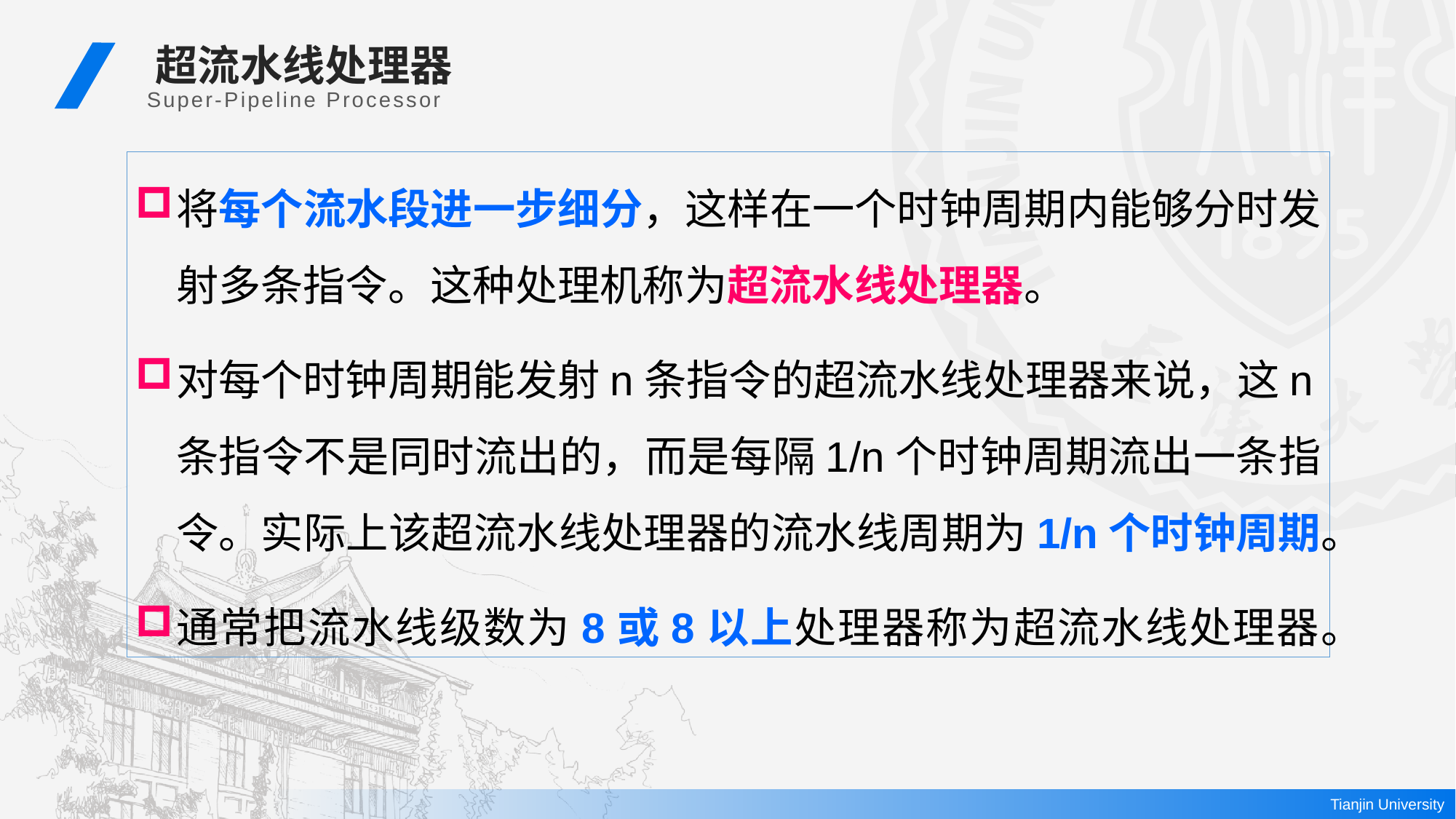

超流水线处理器
Super-Pipeline Processor
将每个流水段进一步细分，这样在一个时钟周期内能够分时发射多条指令。这种处理机称为超流水线处理器。
对每个时钟周期能发射n条指令的超流水线处理器来说，这n条指令不是同时流出的，而是每隔1/n个时钟周期流出一条指令。实际上该超流水线处理器的流水线周期为1/n个时钟周期。
通常把流水线级数为8或8以上处理器称为超流水线处理器。